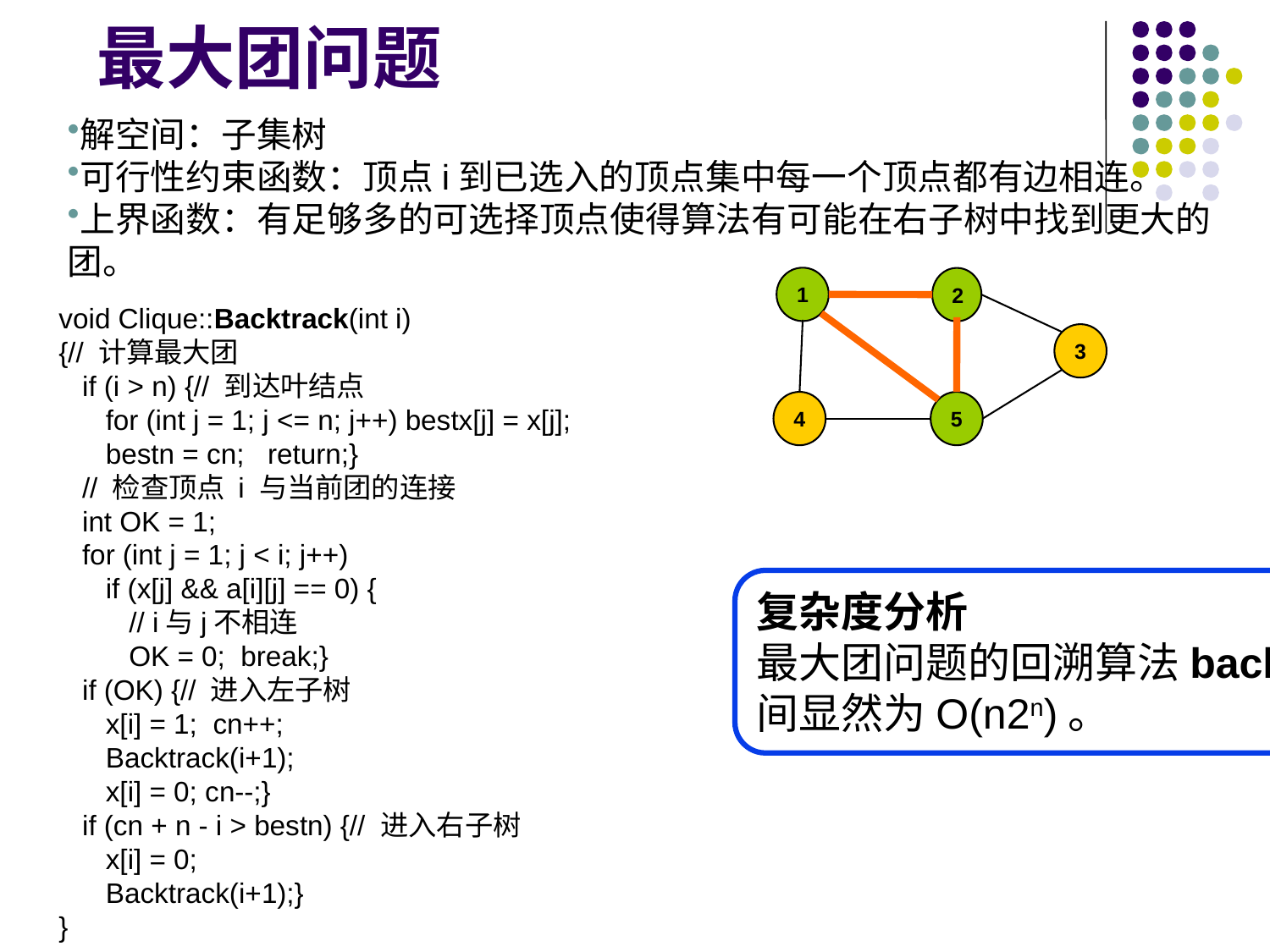

最大团问题
解空间：子集树
可行性约束函数：顶点i到已选入的顶点集中每一个顶点都有边相连。
上界函数：有足够多的可选择顶点使得算法有可能在右子树中找到更大的团。
1
2
3
4
5
void Clique::Backtrack(int i)
{// 计算最大团
   if (i > n) {// 到达叶结点
      for (int j = 1; j <= n; j++) bestx[j] = x[j];
      bestn = cn;   return;}
   // 检查顶点 i 与当前团的连接
   int OK = 1;
   for (int j = 1; j < i; j++)
      if (x[j] && a[i][j] == 0) {
         // i与j不相连
         OK = 0;  break;}
   if (OK) {// 进入左子树
      x[i] = 1;  cn++;
      Backtrack(i+1);
      x[i] = 0; cn--;}
   if (cn + n - i > bestn) {// 进入右子树
      x[i] = 0;
      Backtrack(i+1);}
}
复杂度分析
最大团问题的回溯算法backtrack所需的计算时间显然为O(n2n)。